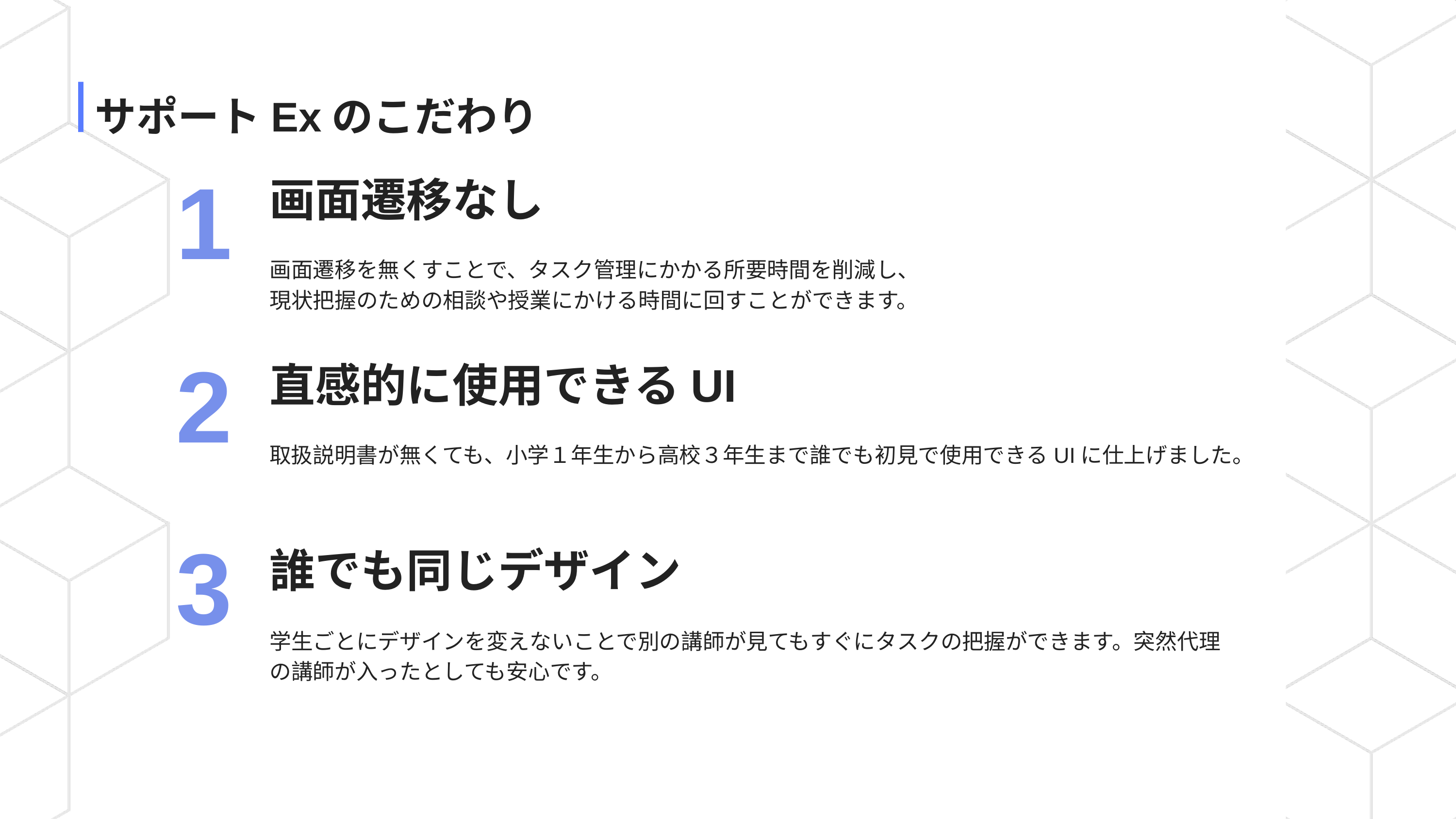

サポートExのこだわり
1
画面遷移なし
画面遷移を無くすことで、タスク管理にかかる所要時間を削減し、
現状把握のための相談や授業にかける時間に回すことができます。
2
直感的に使用できるUI
取扱説明書が無くても、小学１年生から高校３年生まで誰でも初見で使用できるUIに仕上げました。
3
誰でも同じデザイン
学生ごとにデザインを変えないことで別の講師が見てもすぐにタスクの把握ができます。突然代理の講師が入ったとしても安心です。